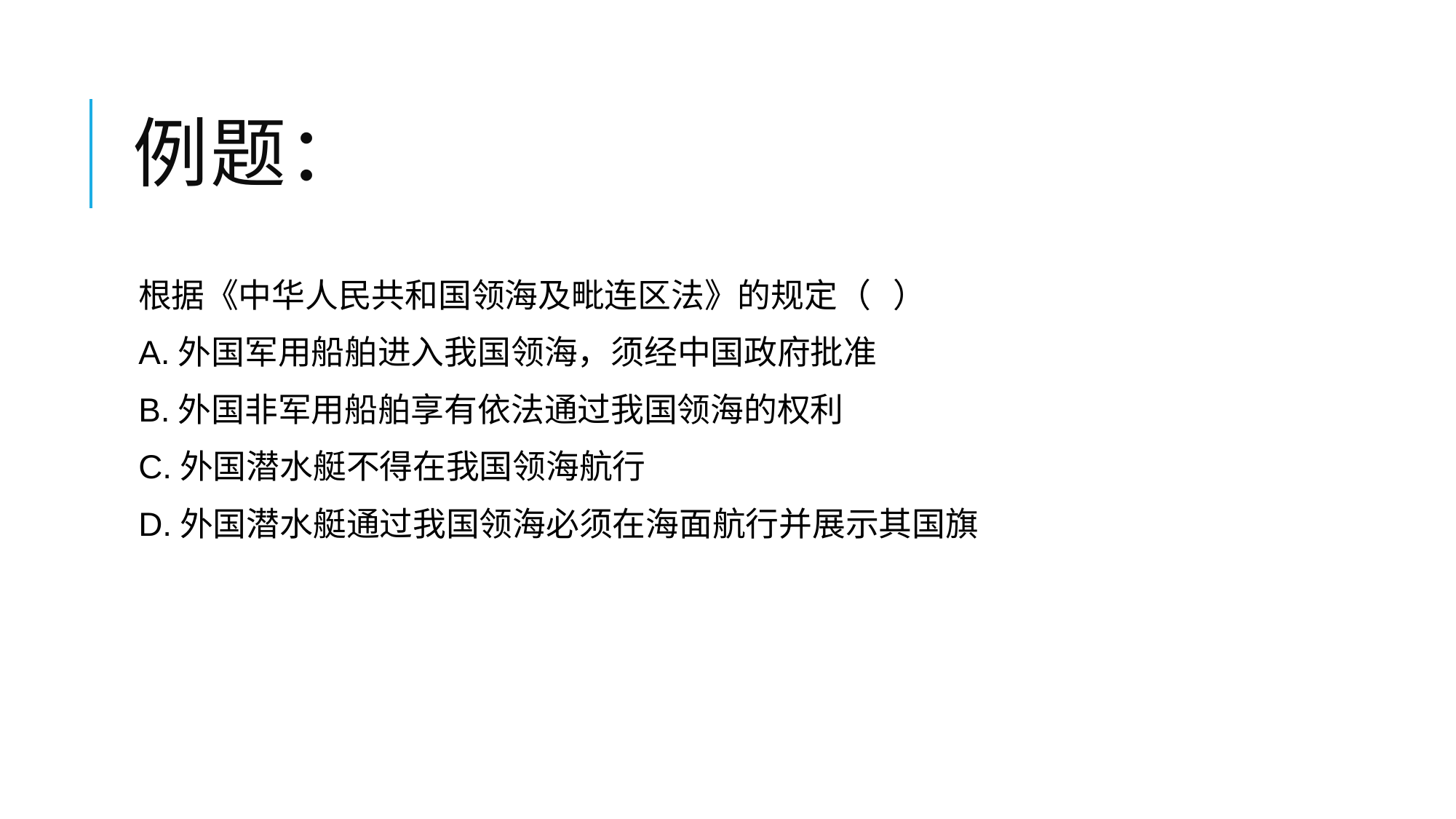

# 例题：
根据《中华人民共和国领海及毗连区法》的规定（   ）
A.外国军用船舶进入我国领海，须经中国政府批准
B.外国非军用船舶享有依法通过我国领海的权利
C.外国潜水艇不得在我国领海航行
D.外国潜水艇通过我国领海必须在海面航行并展示其国旗